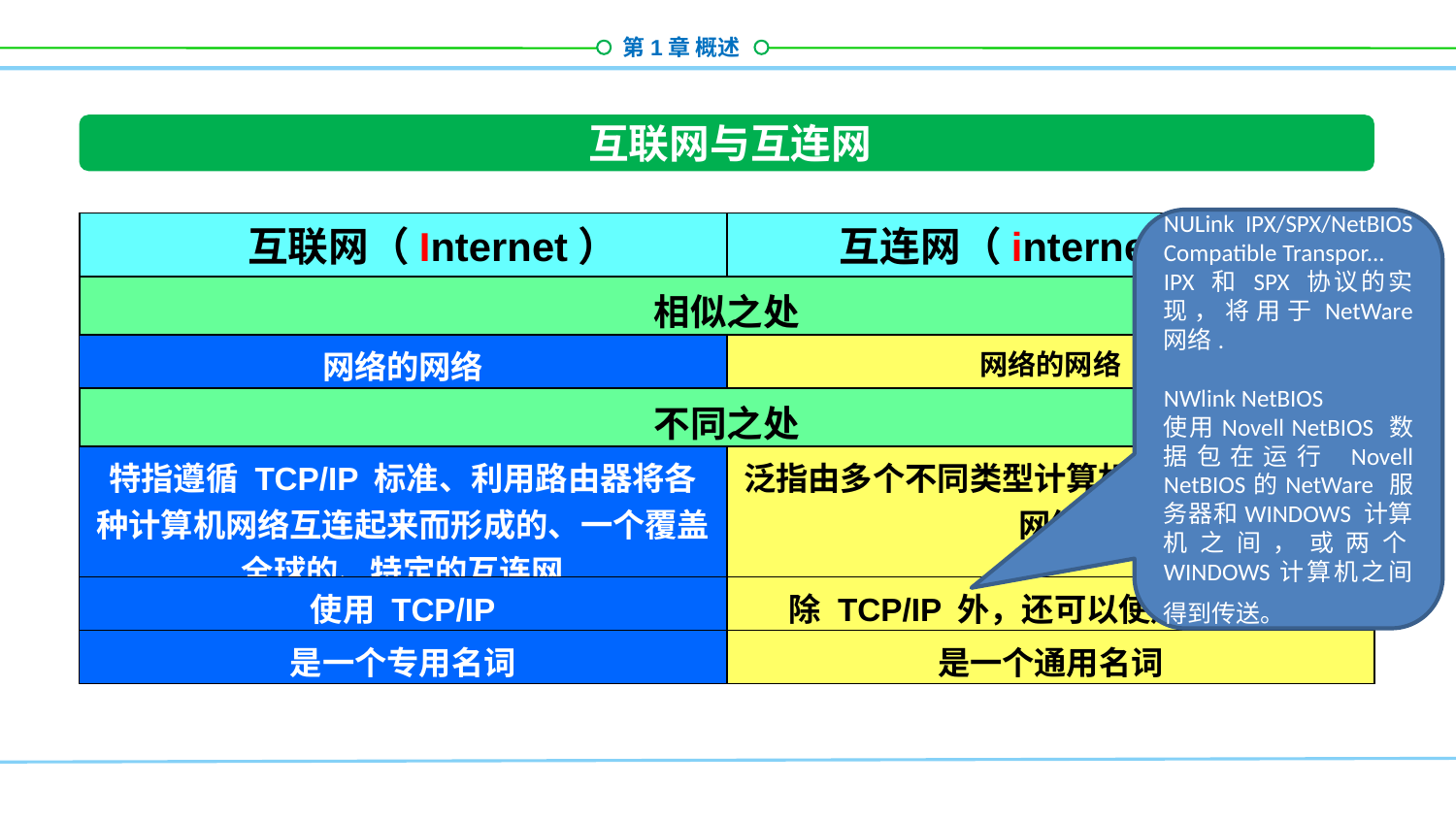

互联网与互连网

互联网（Internet）
互连网（internet）
NULink IPX/SPX/NetBIOS Compatible Transpor...
IPX 和 SPX 协议的实现，将用于NetWare 网络.

NWlink NetBIOS
使用Novell NetBIOS 数据包在运行 Novell NetBIOS的NetWare 服务器和WINDOWS 计算机之间，或两个WINDOWS计算机之间得到传送。
|  |  |
| --- | --- |
| 相似之处 |  |
| 网络的网络 | 网络的网络 |
| 不同之处 |  |
| 特指遵循 TCP/IP 标准、利用路由器将各种计算机网络互连起来而形成的、一个覆盖全球的、特定的互连网 | 泛指由多个不同类型计算机网络互连而成的网络 |
| 使用 TCP/IP | 除 TCP/IP 外，还可以使用其他协议 |
| 是一个专用名词 | 是一个通用名词 |